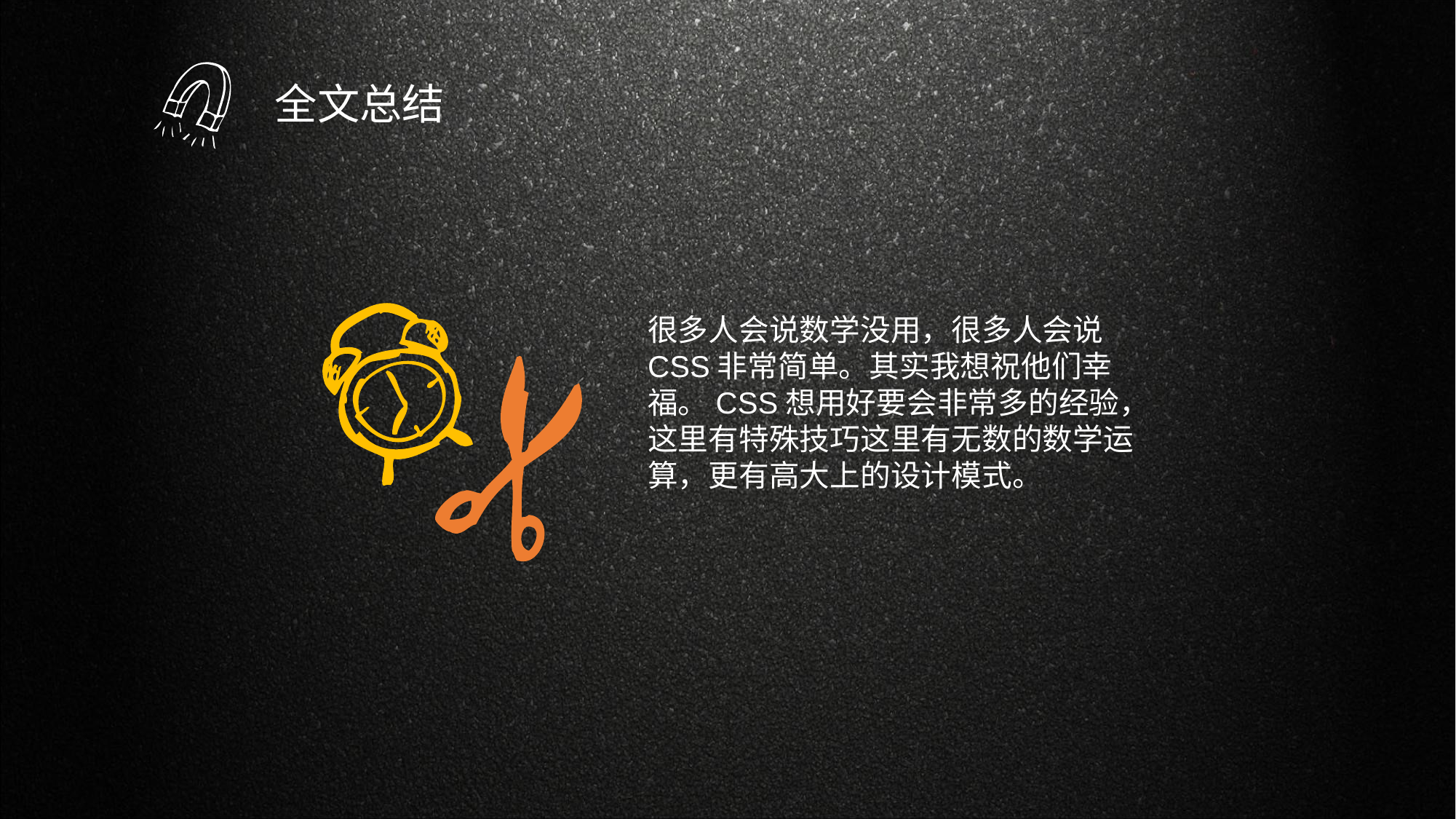

全文总结

很多人会说数学没用，很多人会说CSS非常简单。其实我想祝他们幸福。CSS想用好要会非常多的经验，这里有特殊技巧这里有无数的数学运算，更有高大上的设计模式。